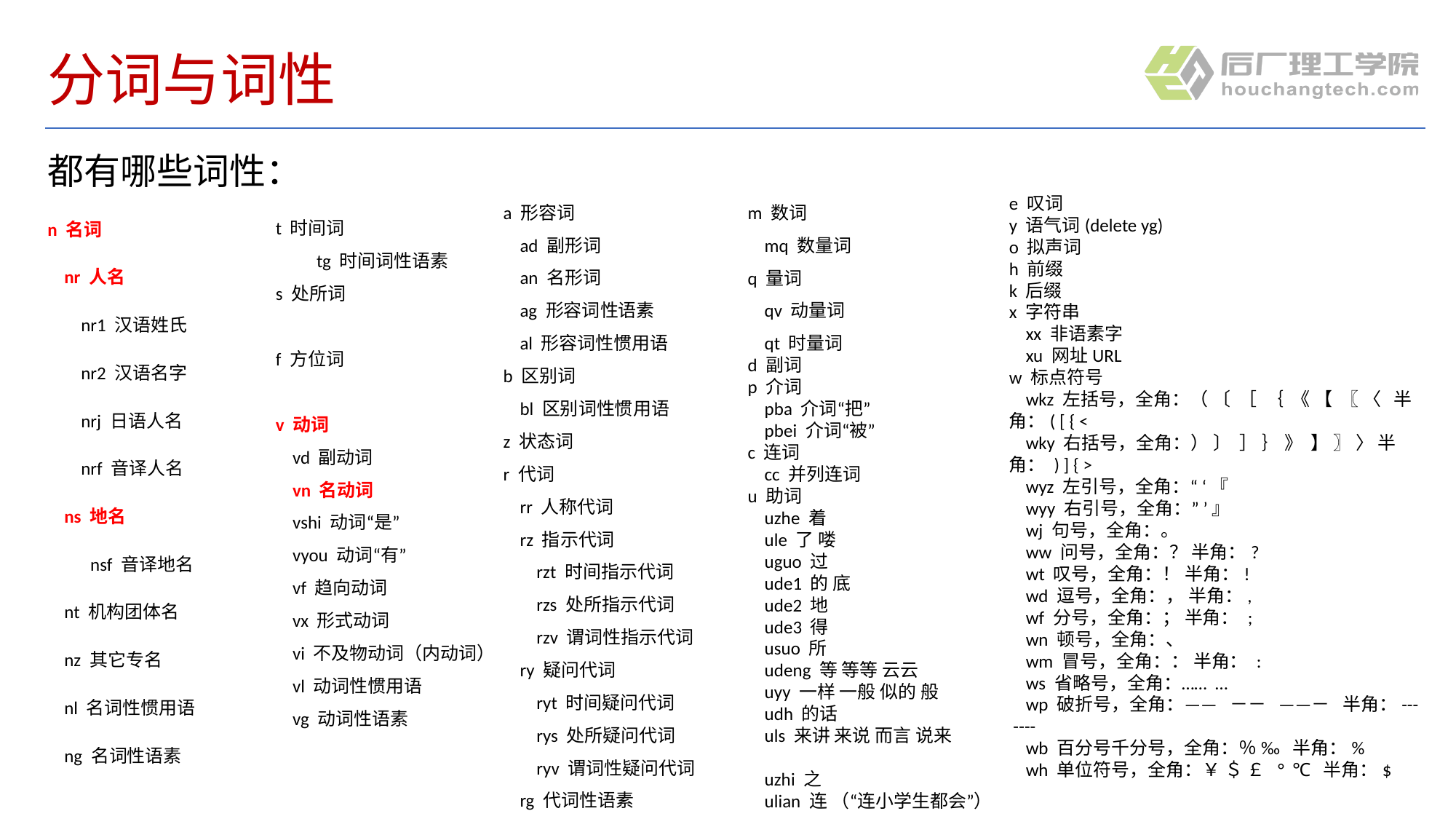

# 分词与词性
都有哪些词性：
n 名词
    nr 人名
        nr1 汉语姓氏
        nr2 汉语名字
        nrj 日语人名
        nrf 音译人名
    ns 地名
    　nsf 音译地名
    nt 机构团体名
    nz 其它专名
    nl 名词性惯用语
    ng 名词性语素

e 叹词
y 语气词(delete yg)
o 拟声词
h 前缀
k 后缀
x 字符串
    xx 非语素字
    xu 网址URL
w 标点符号
    wkz 左括号，全角：（ 〔  ［  ｛  《 【  〖 〈   半角：( [ { <
    wky 右括号，全角：） 〕  ］ ｝ 》  】 〗 〉 半角： ) ] { >
    wyz 左引号，全角：“ ‘ 『
    wyy 右引号，全角：” ’ 』
    wj 句号，全角：。
    ww 问号，全角：？ 半角：?
    wt 叹号，全角：！ 半角：!
    wd 逗号，全角：， 半角：,
    wf 分号，全角：； 半角： ;
    wn 顿号，全角：、
    wm 冒号，全角：： 半角： :
    ws 省略号，全角：……  …
    wp 破折号，全角：——   －－   ——－   半角：---  ----
    wb 百分号千分号，全角：％ ‰   半角：%
    wh 单位符号，全角：￥ ＄ ￡  °  ℃  半角：$
a 形容词
    ad 副形词
    an 名形词
    ag 形容词性语素
    al 形容词性惯用语
b 区别词
    bl 区别词性惯用语
z 状态词
r 代词
    rr 人称代词
    rz 指示代词
        rzt 时间指示代词
        rzs 处所指示代词
        rzv 谓词性指示代词
    ry 疑问代词
        ryt 时间疑问代词
        rys 处所疑问代词
        ryv 谓词性疑问代词
    rg 代词性语素

m 数词
    mq 数量词
q 量词
    qv 动量词
    qt 时量词
d 副词
p 介词
    pba 介词“把”
    pbei 介词“被”
c 连词
    cc 并列连词
u 助词
    uzhe 着
    ule 了 喽
    uguo 过
    ude1 的 底
    ude2 地
    ude3 得
    usuo 所
    udeng 等 等等 云云
    uyy 一样 一般 似的 般
    udh 的话
    uls 来讲 来说 而言 说来

    uzhi 之
    ulian 连 （“连小学生都会”）
t 时间词
　　tg 时间词性语素
s 处所词

f 方位词

v 动词
    vd 副动词
    vn 名动词
    vshi 动词“是”
    vyou 动词“有”
    vf 趋向动词
    vx 形式动词
    vi 不及物动词（内动词）
    vl 动词性惯用语
    vg 动词性语素